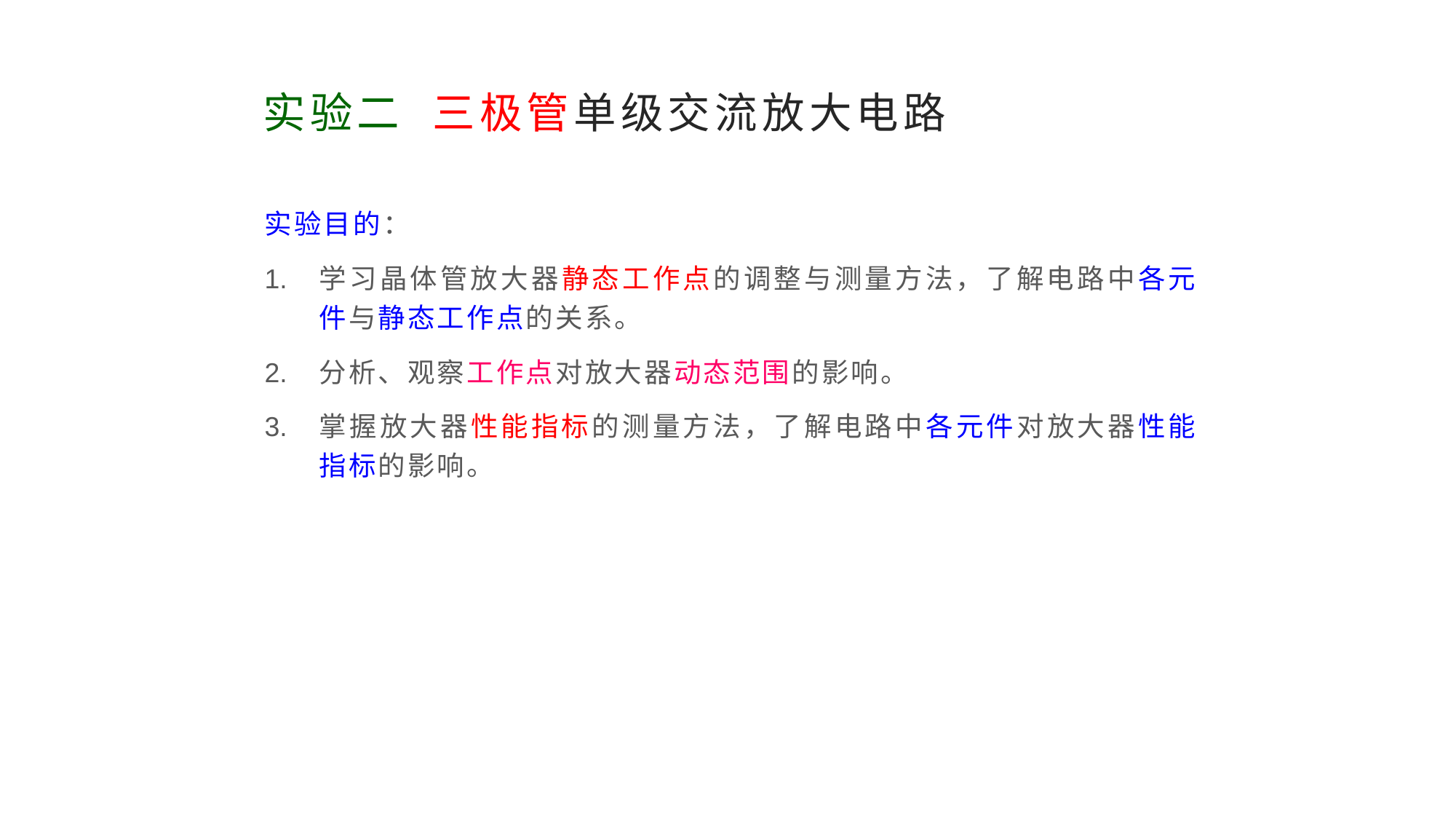

# 实验二  三极管单级交流放大电路
实验目的：
学习晶体管放大器静态工作点的调整与测量方法，了解电路中各元件与静态工作点的关系。
分析、观察工作点对放大器动态范围的影响。
掌握放大器性能指标的测量方法，了解电路中各元件对放大器性能指标的影响。